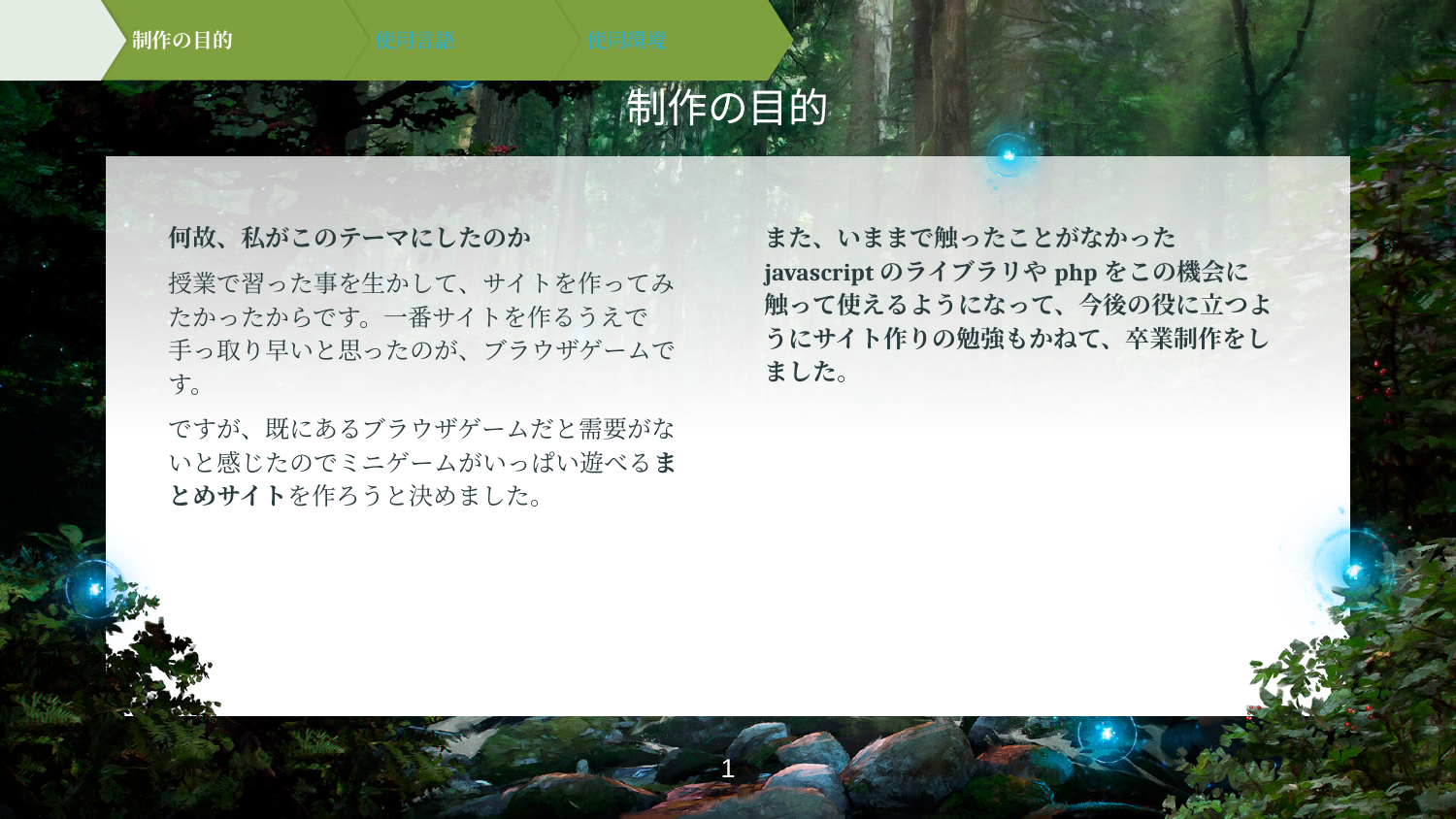

使用言語
使用環境
制作の目的

# 制作の目的
何故、私がこのテーマにしたのか
授業で習った事を生かして、サイトを作ってみたかったからです。一番サイトを作るうえで手っ取り早いと思ったのが、ブラウザゲームです。
ですが、既にあるブラウザゲームだと需要がないと感じたのでミニゲームがいっぱい遊べるまとめサイトを作ろうと決めました。
また、いままで触ったことがなかったjavascriptのライブラリやphpをこの機会に触って使えるようになって、今後の役に立つようにサイト作りの勉強もかねて、卒業制作をしました。
1